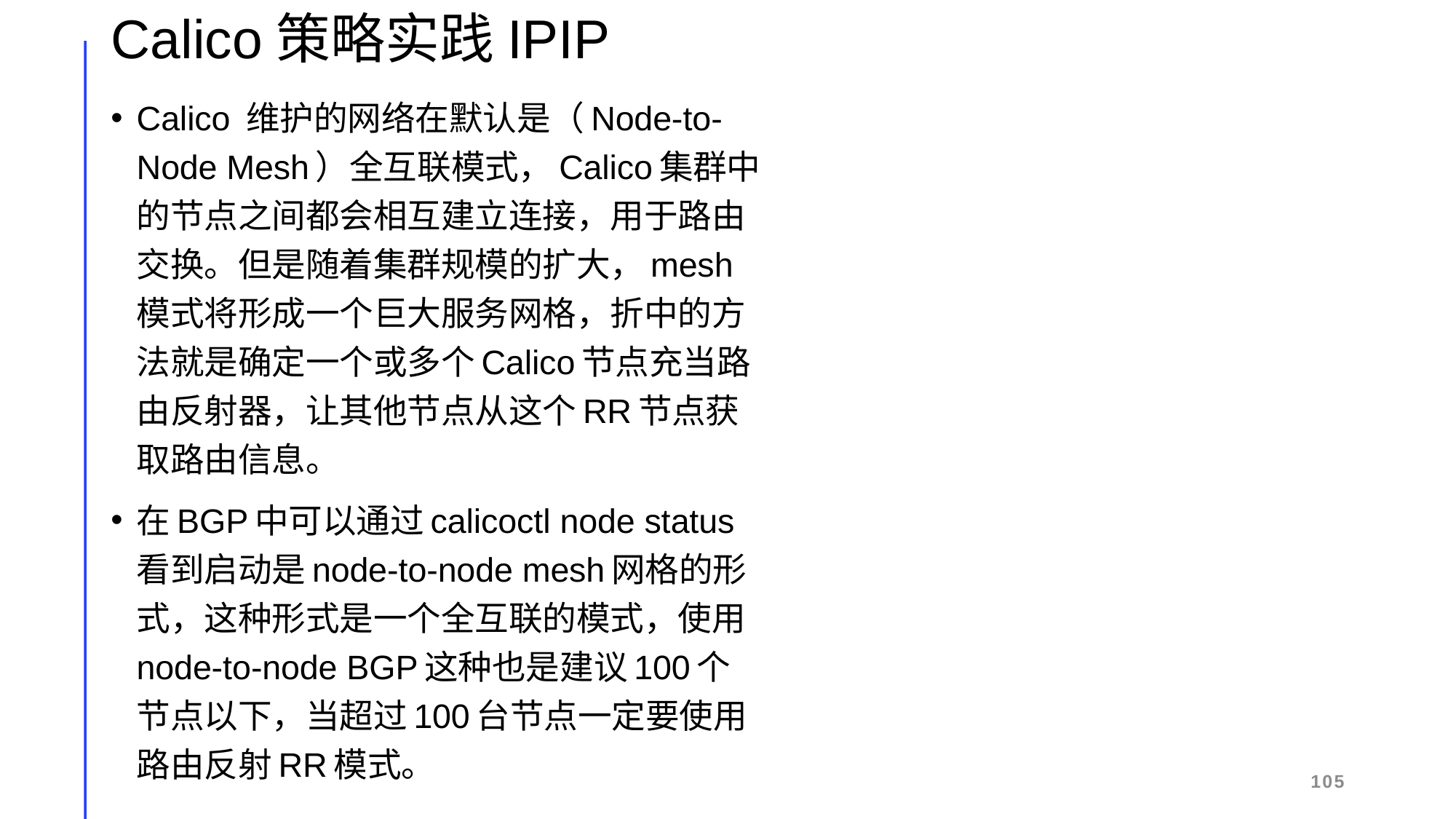

# Calico策略实践IPIP
Calico 维护的网络在默认是（Node-to-Node Mesh）全互联模式，Calico集群中的节点之间都会相互建立连接，用于路由交换。但是随着集群规模的扩大，mesh模式将形成一个巨大服务网格，折中的方法就是确定一个或多个Calico节点充当路由反射器，让其他节点从这个RR节点获取路由信息。
在BGP中可以通过calicoctl node status看到启动是node-to-node mesh网格的形式，这种形式是一个全互联的模式，使用node-to-node BGP这种也是建议100个节点以下，当超过100台节点一定要使用路由反射RR模式。
105